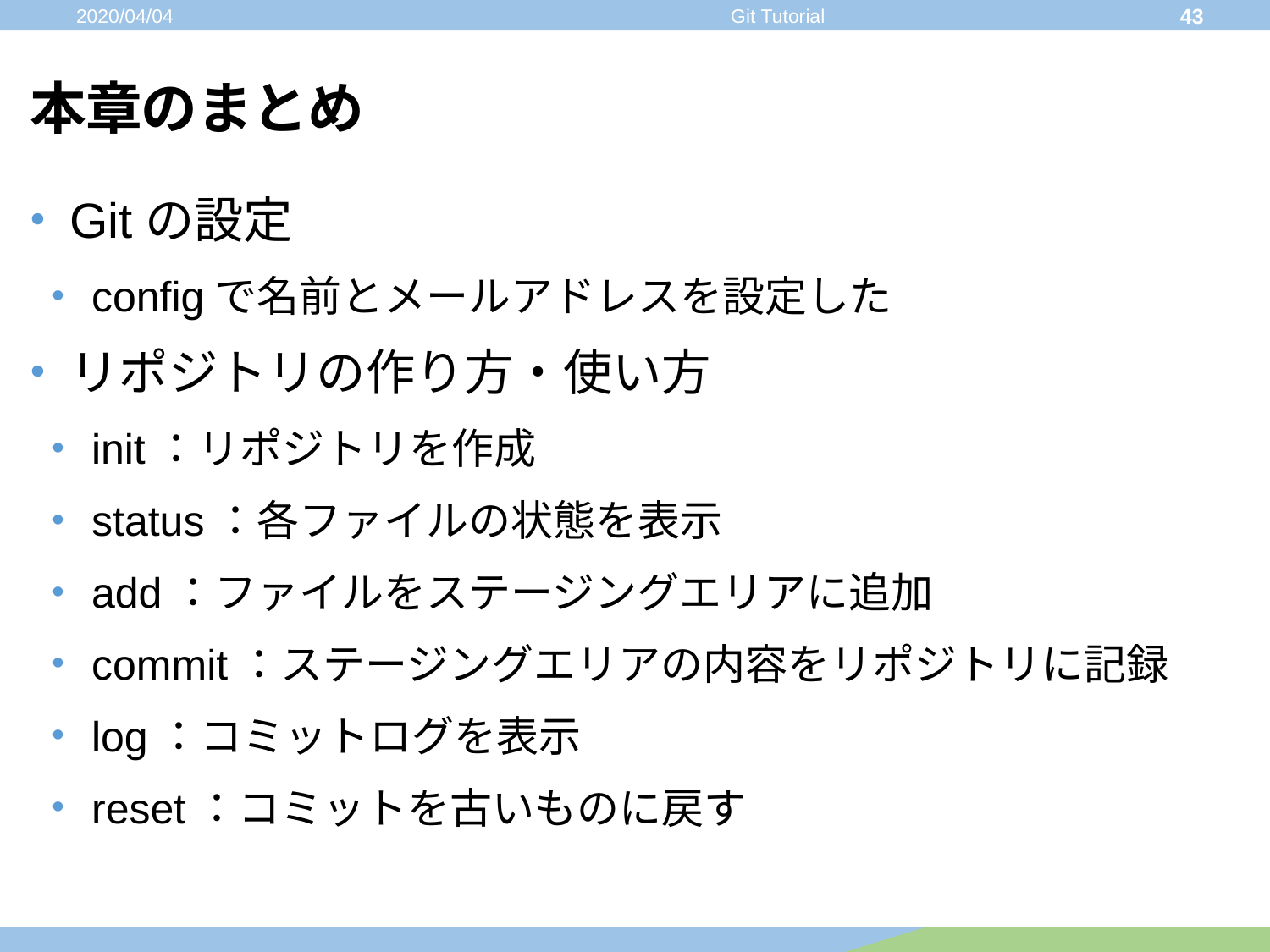

2020/04/04
43
Git Tutorial
# 本章のまとめ
Gitの設定
configで名前とメールアドレスを設定した
リポジトリの作り方・使い方
init：リポジトリを作成
status：各ファイルの状態を表示
add：ファイルをステージングエリアに追加
commit：ステージングエリアの内容をリポジトリに記録
log：コミットログを表示
reset：コミットを古いものに戻す